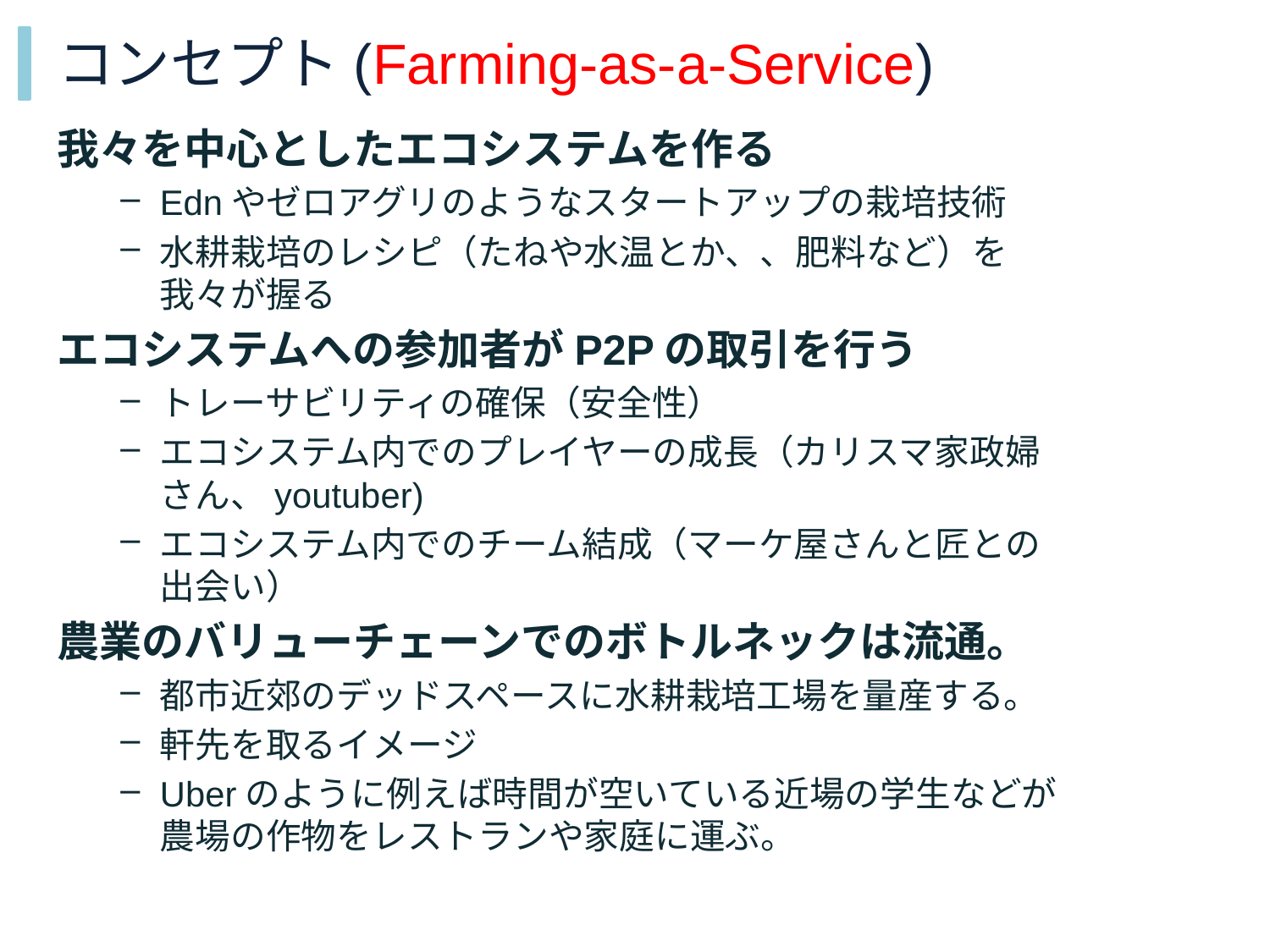

# コンセプト(Farming-as-a-Service)
我々を中心としたエコシステムを作る
Ednやゼロアグリのようなスタートアップの栽培技術
水耕栽培のレシピ（たねや水温とか、、肥料など）を我々が握る
エコシステムへの参加者がP2Pの取引を行う
トレーサビリティの確保（安全性）
エコシステム内でのプレイヤーの成長（カリスマ家政婦さん、youtuber)
エコシステム内でのチーム結成（マーケ屋さんと匠との出会い）
農業のバリューチェーンでのボトルネックは流通。
都市近郊のデッドスペースに水耕栽培工場を量産する。
軒先を取るイメージ
Uberのように例えば時間が空いている近場の学生などが農場の作物をレストランや家庭に運ぶ。